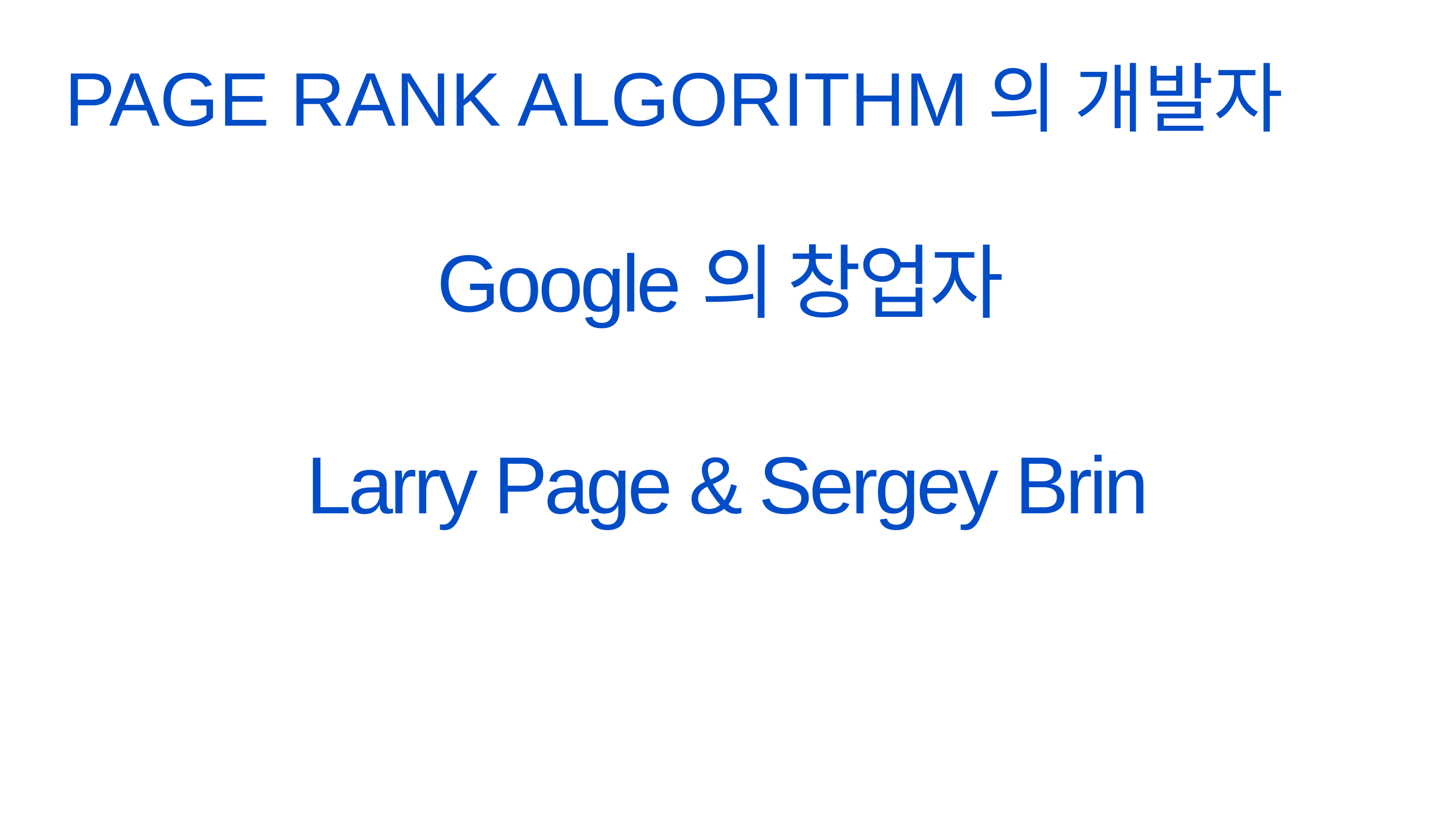

PAGE RANK ALGORITHM의 개발자
Google의 창업자
Larry Page & Sergey Brin